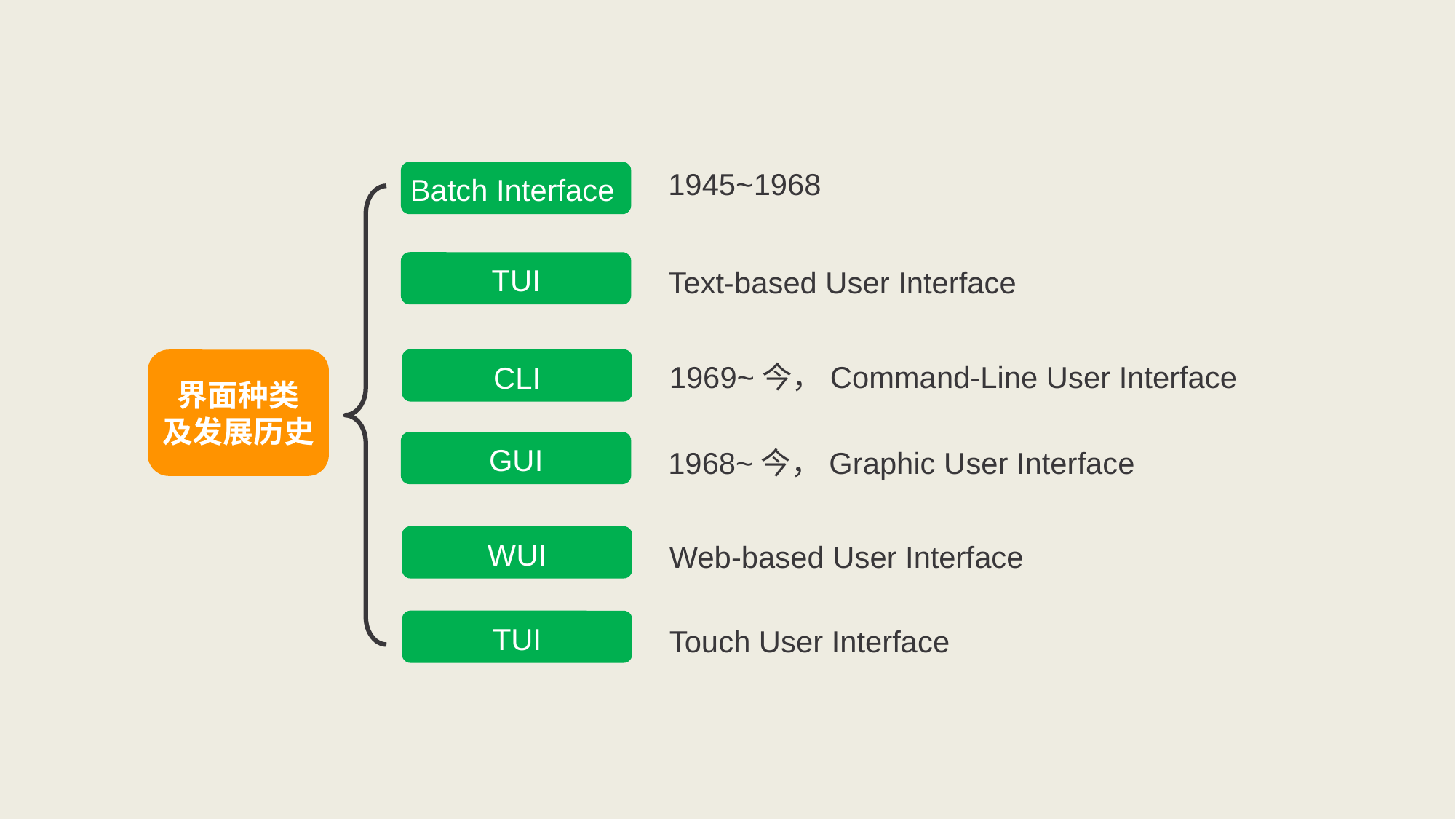

1945~1968

Batch Interface

TUI
Text-based User Interface

CLI
界面种类
及发展历史
1969~今，Command-Line User Interface

GUI
1968~今，Graphic User Interface

WUI
Web-based User Interface

TUI
Touch User Interface